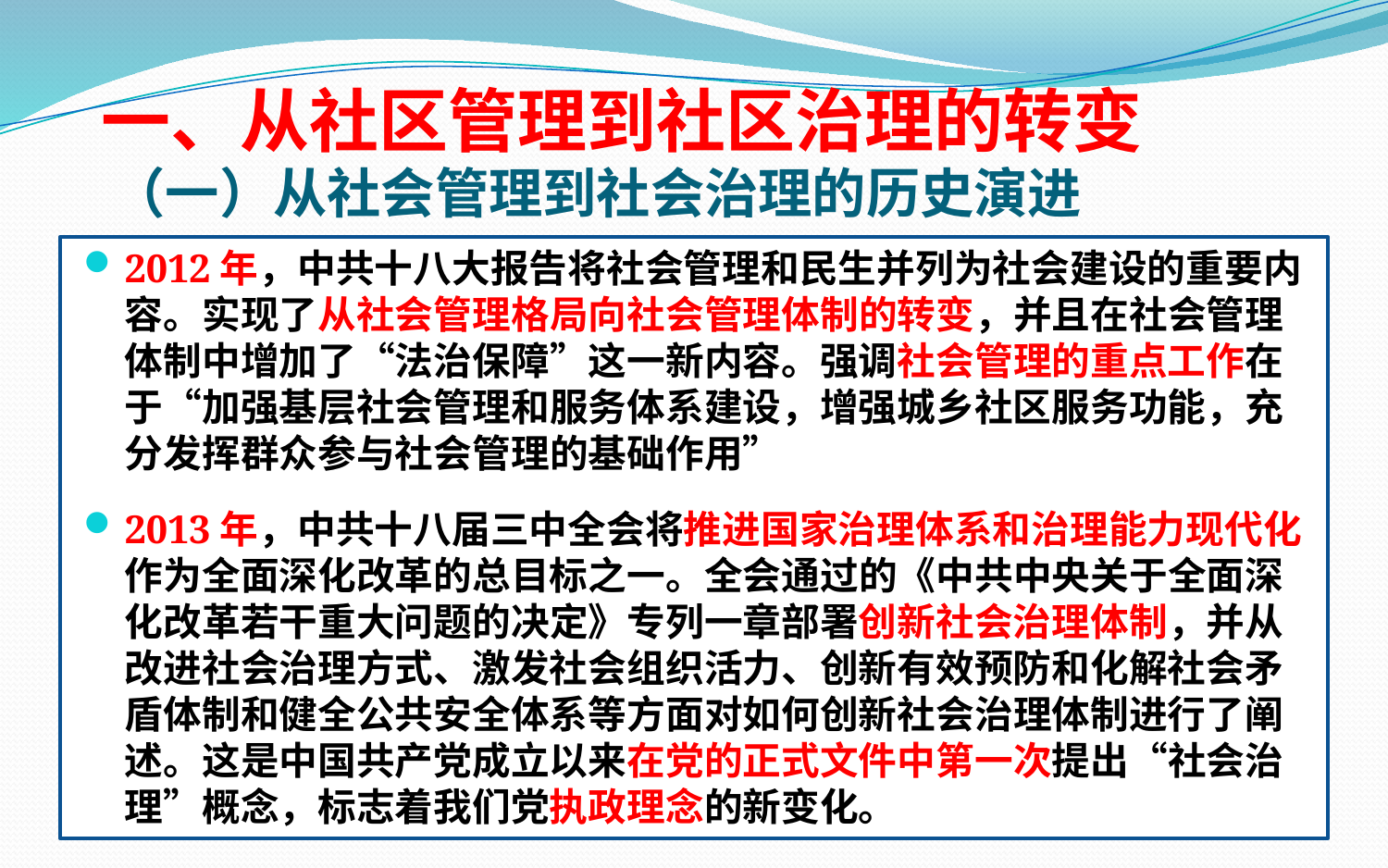

一、从社区管理到社区治理的转变
# （一）从社会管理到社会治理的历史演进

2012年，中共十八大报告将社会管理和民生并列为社会建设的重要内容。实现了从社会管理格局向社会管理体制的转变，并且在社会管理体制中增加了“法治保障”这一新内容。强调社会管理的重点工作在于“加强基层社会管理和服务体系建设，增强城乡社区服务功能，充分发挥群众参与社会管理的基础作用”

2013年，中共十八届三中全会将推进国家治理体系和治理能力现代化作为全面深化改革的总目标之一。全会通过的《中共中央关于全面深化改革若干重大问题的决定》专列一章部署创新社会治理体制，并从改进社会治理方式、激发社会组织活力、创新有效预防和化解社会矛盾体制和健全公共安全体系等方面对如何创新社会治理体制进行了阐述。这是中国共产党成立以来在党的正式文件中第一次提出“社会治理”概念，标志着我们党执政理念的新变化。